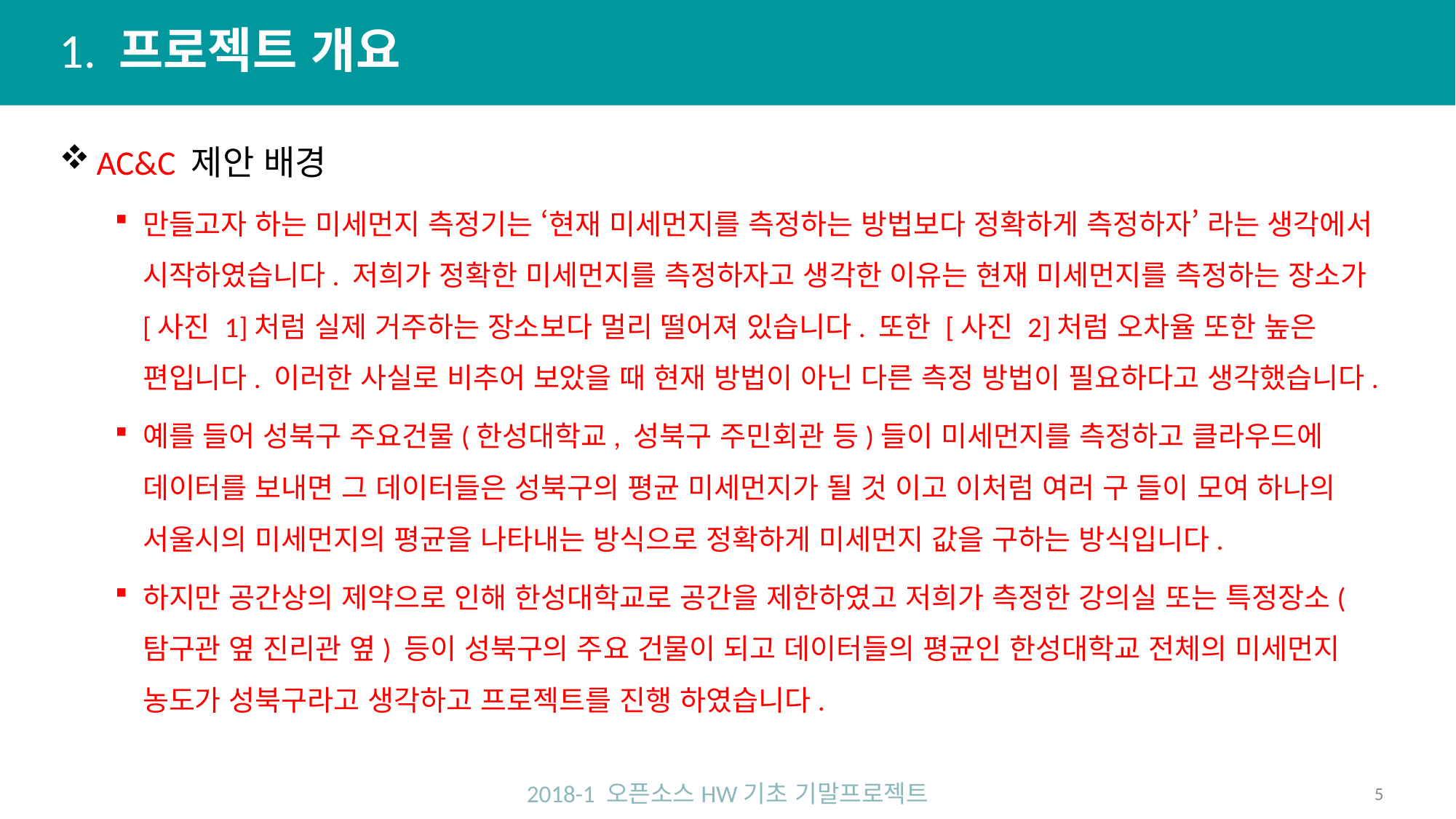

# 1. 프로젝트 개요
 AC&C 제안 배경
만들고자 하는 미세먼지 측정기는 ‘현재 미세먼지를 측정하는 방법보다 정확하게 측정하자’ 라는 생각에서 시작하였습니다. 저희가 정확한 미세먼지를 측정하자고 생각한 이유는 현재 미세먼지를 측정하는 장소가 [사진 1]처럼 실제 거주하는 장소보다 멀리 떨어져 있습니다. 또한 [사진 2]처럼 오차율 또한 높은 편입니다. 이러한 사실로 비추어 보았을 때 현재 방법이 아닌 다른 측정 방법이 필요하다고 생각했습니다.
예를 들어 성북구 주요건물(한성대학교, 성북구 주민회관 등)들이 미세먼지를 측정하고 클라우드에 데이터를 보내면 그 데이터들은 성북구의 평균 미세먼지가 될 것 이고 이처럼 여러 구 들이 모여 하나의 서울시의 미세먼지의 평균을 나타내는 방식으로 정확하게 미세먼지 값을 구하는 방식입니다.
하지만 공간상의 제약으로 인해 한성대학교로 공간을 제한하였고 저희가 측정한 강의실 또는 특정장소(탐구관 옆 진리관 옆) 등이 성북구의 주요 건물이 되고 데이터들의 평균인 한성대학교 전체의 미세먼지 농도가 성북구라고 생각하고 프로젝트를 진행 하였습니다.

2018-1 오픈소스HW기초 기말프로젝트
5